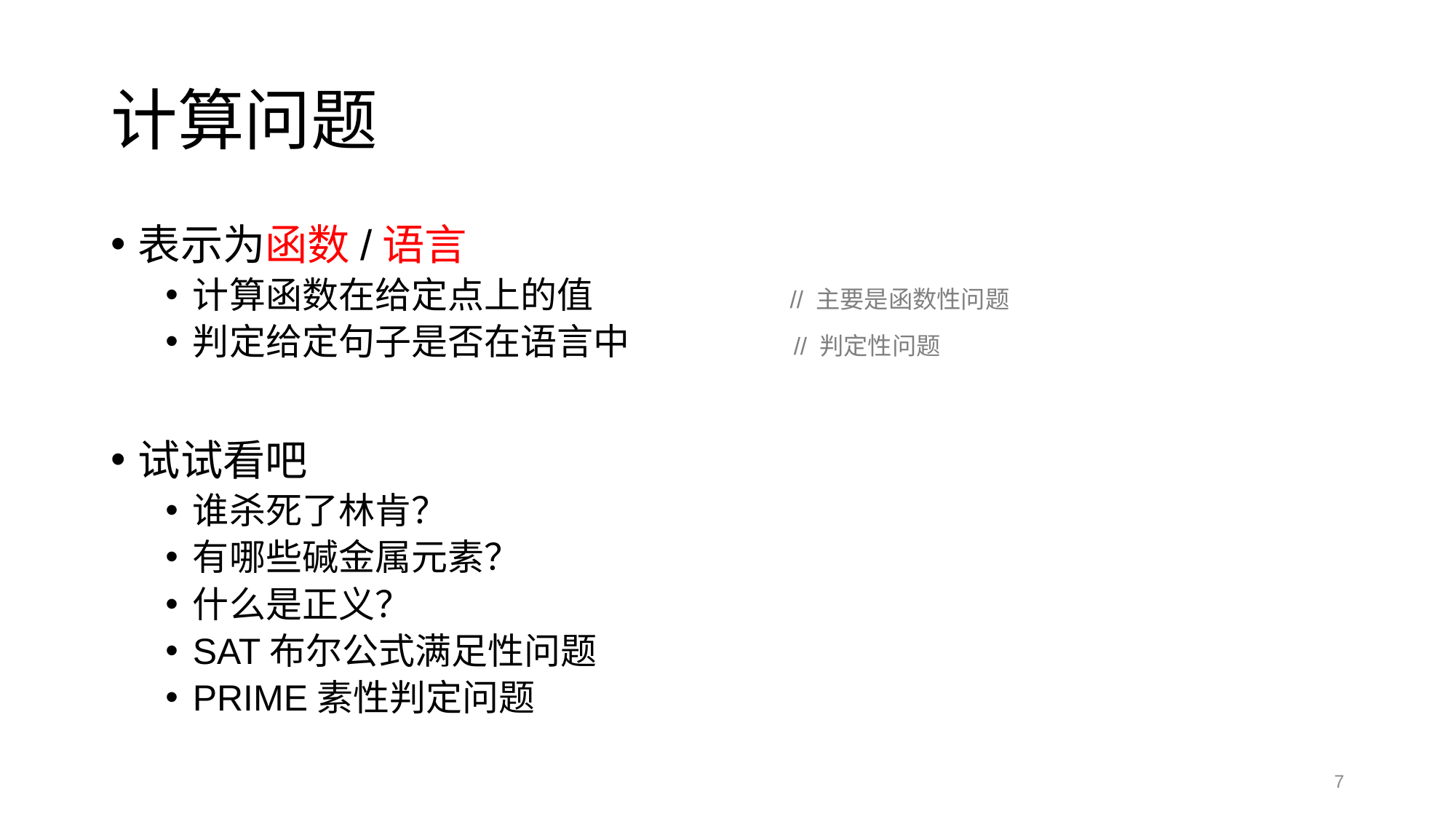

# 计算问题
表示为函数/语言
计算函数在给定点上的值                       // 主要是函数性问题
判定给定句子是否在语言中                   // 判定性问题

试试看吧
谁杀死了林肯？
有哪些碱金属元素？
什么是正义？
SAT布尔公式满足性问题
PRIME素性判定问题
7